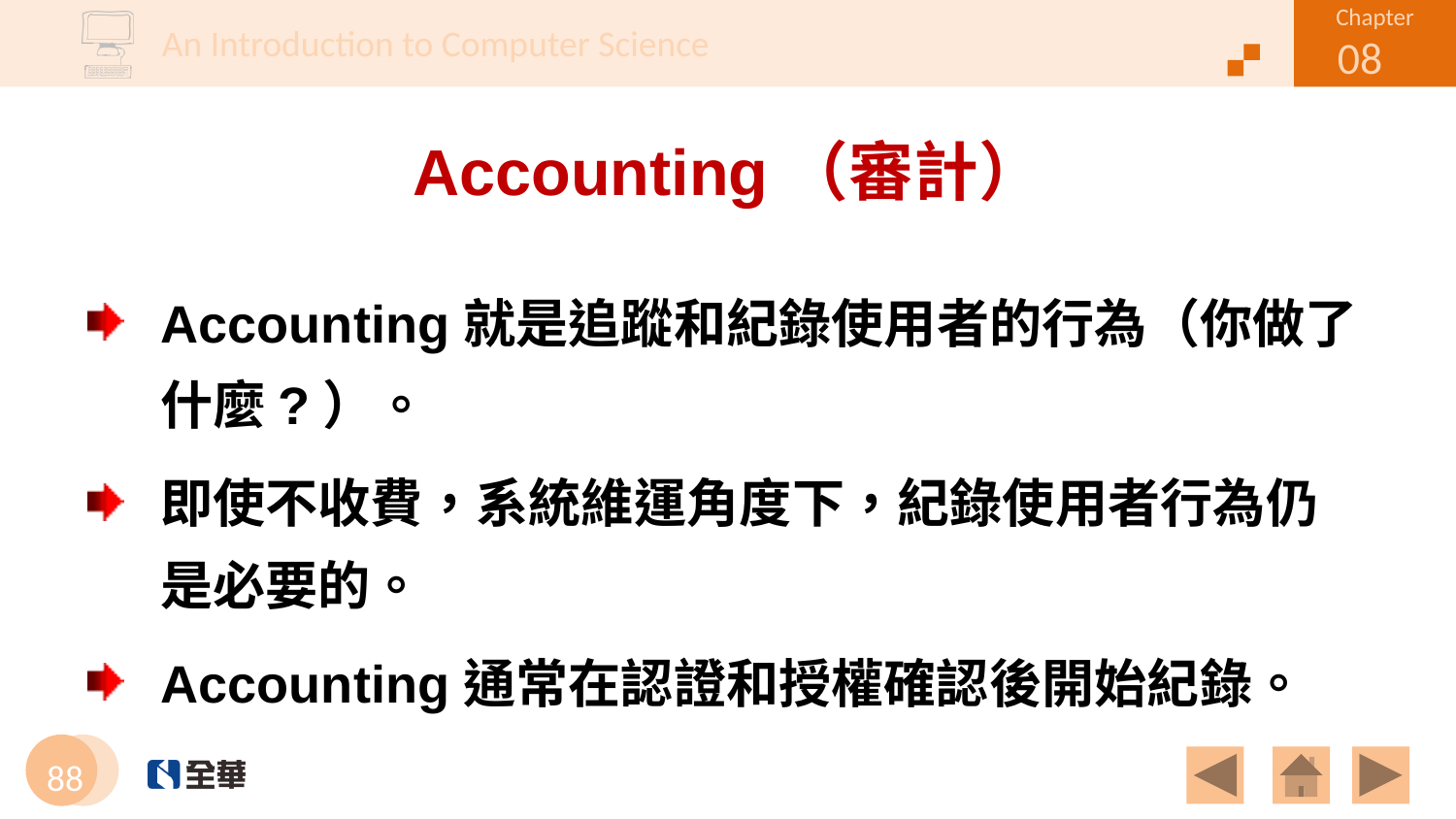

# Accounting（審計）
Accounting就是追蹤和紀錄使用者的行為（你做了什麼?）。
即使不收費，系統維運角度下，紀錄使用者行為仍是必要的。
Accounting通常在認證和授權確認後開始紀錄。